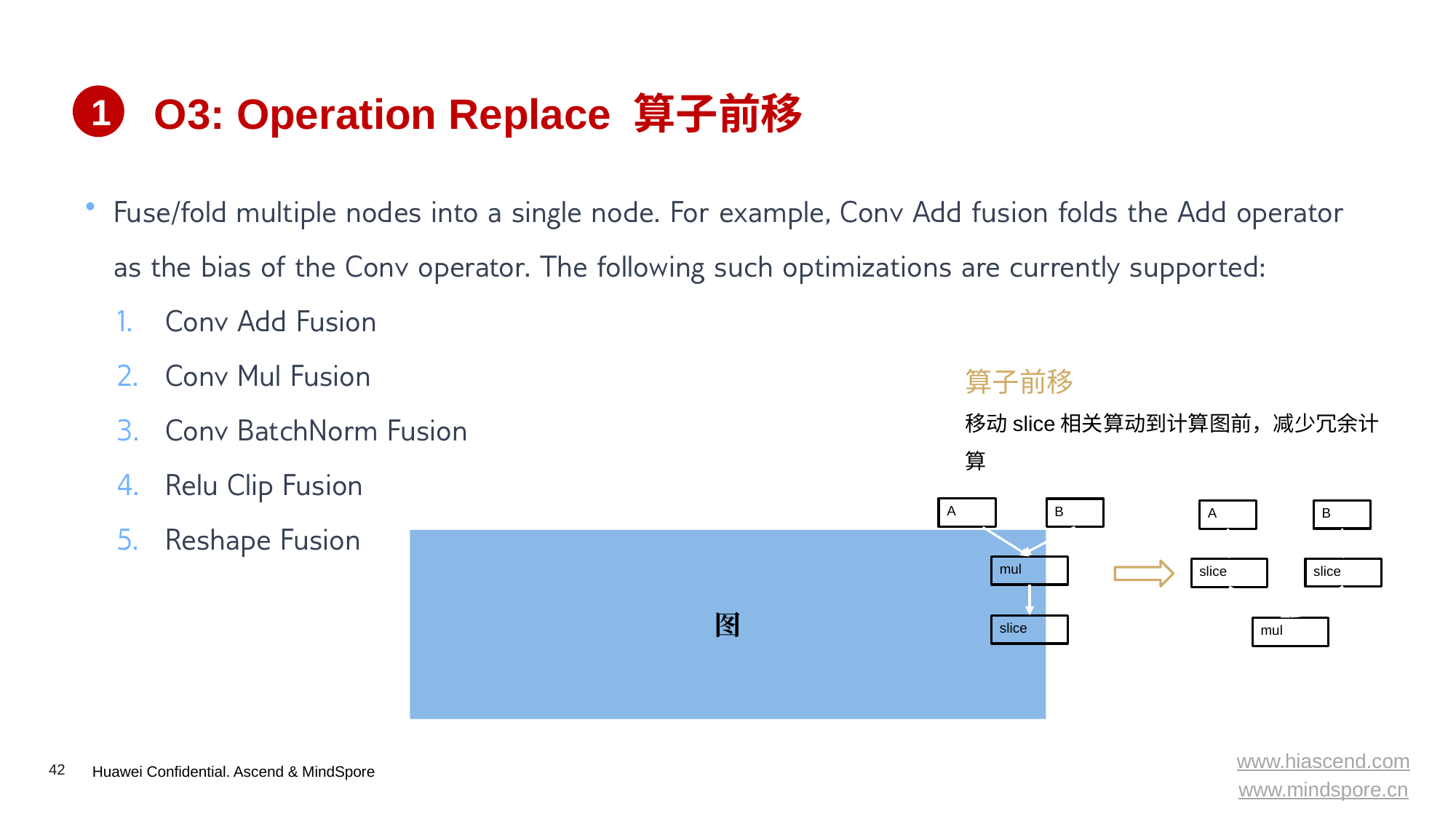

# O3: Operation Replace 算子前移
1
Fuse/fold multiple nodes into a single node. For example, Conv Add fusion folds the Add operator as the bias of the Conv operator. The following such optimizations are currently supported:
Conv Add Fusion
Conv Mul Fusion
Conv BatchNorm Fusion
Relu Clip Fusion
Reshape Fusion
算子前移
移动slice相关算动到计算图前，减少冗余计算
A
B
B
A

mul
slice
slice
slice
mul
图